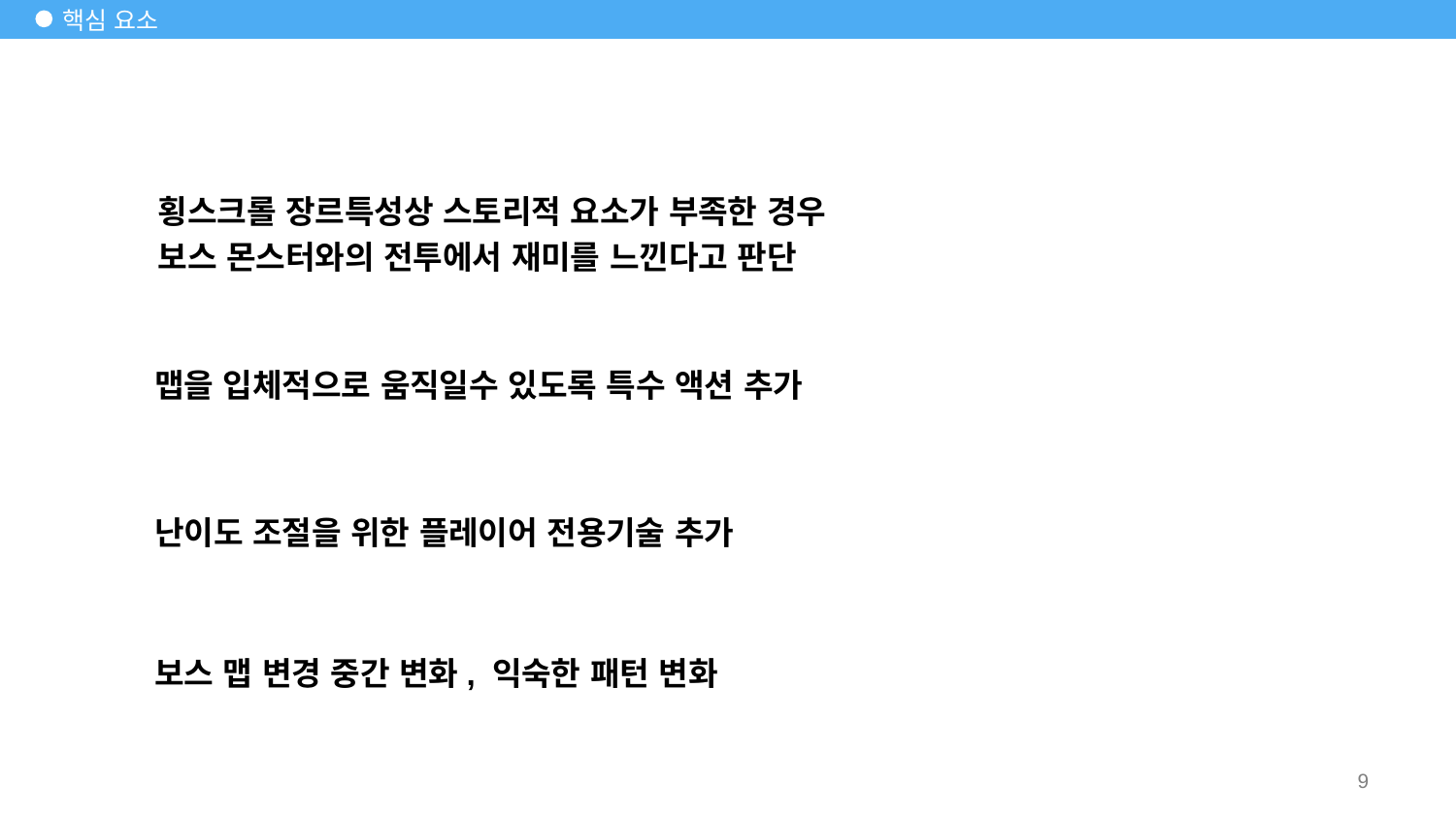

# 핵심 요소
횡스크롤 장르특성상 스토리적 요소가 부족한 경우
보스 몬스터와의 전투에서 재미를 느낀다고 판단
맵을 입체적으로 움직일수 있도록 특수 액션 추가
난이도 조절을 위한 플레이어 전용기술 추가
보스 맵 변경 중간 변화, 익숙한 패턴 변화
9